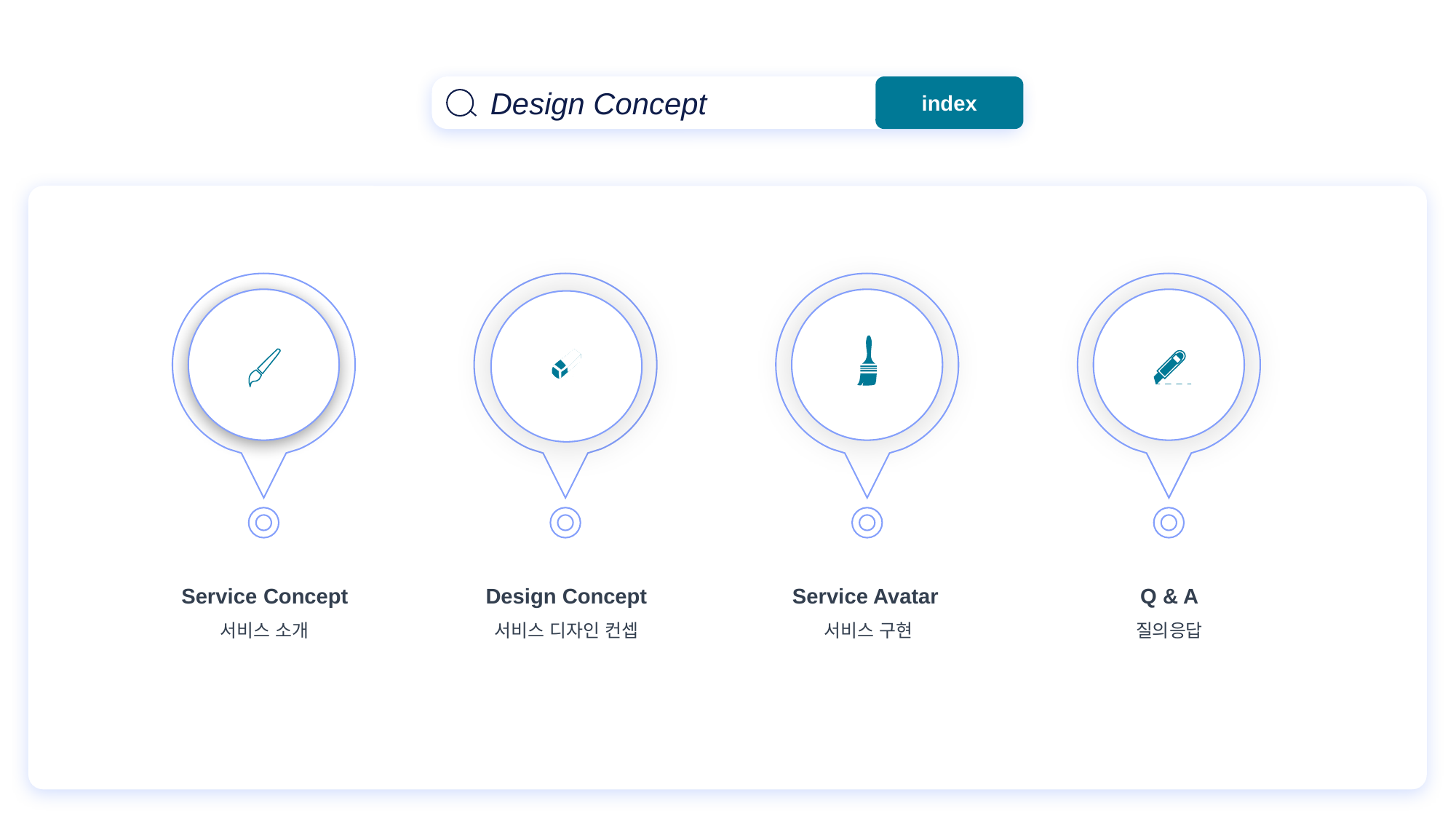

Design Concept
index

Service Concept
서비스 소개
Design Concept
서비스 디자인 컨셉
Service Avatar
서비스 구현
Q & A
질의응답